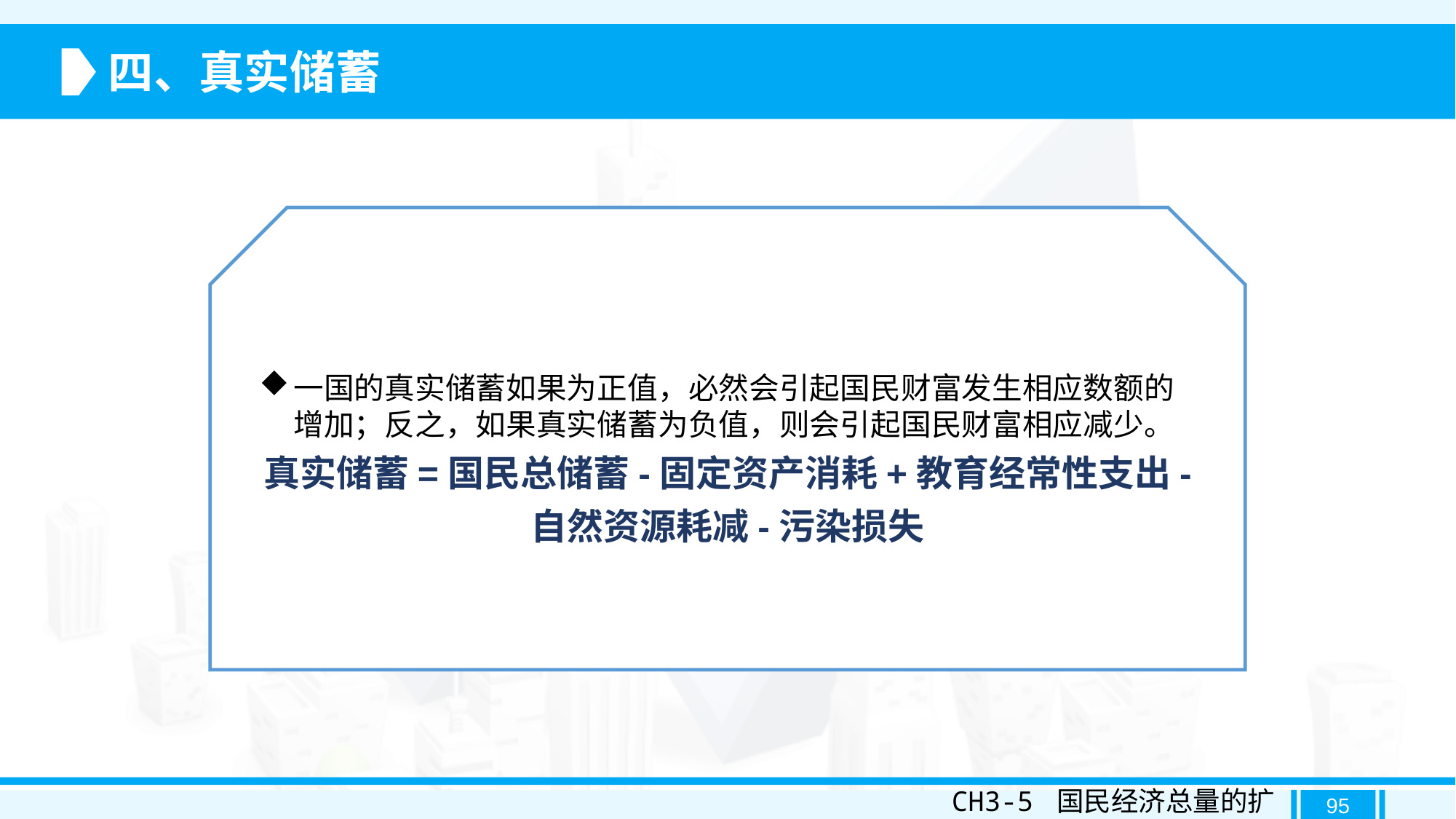

四、真实储蓄

一国的真实储蓄如果为正值，必然会引起国民财富发生相应数额的增加；反之，如果真实储蓄为负值，则会引起国民财富相应减少。
真实储蓄=国民总储蓄-固定资产消耗+教育经常性支出-
自然资源耗减-污染损失
CH3-5 国民经济总量的扩展
95